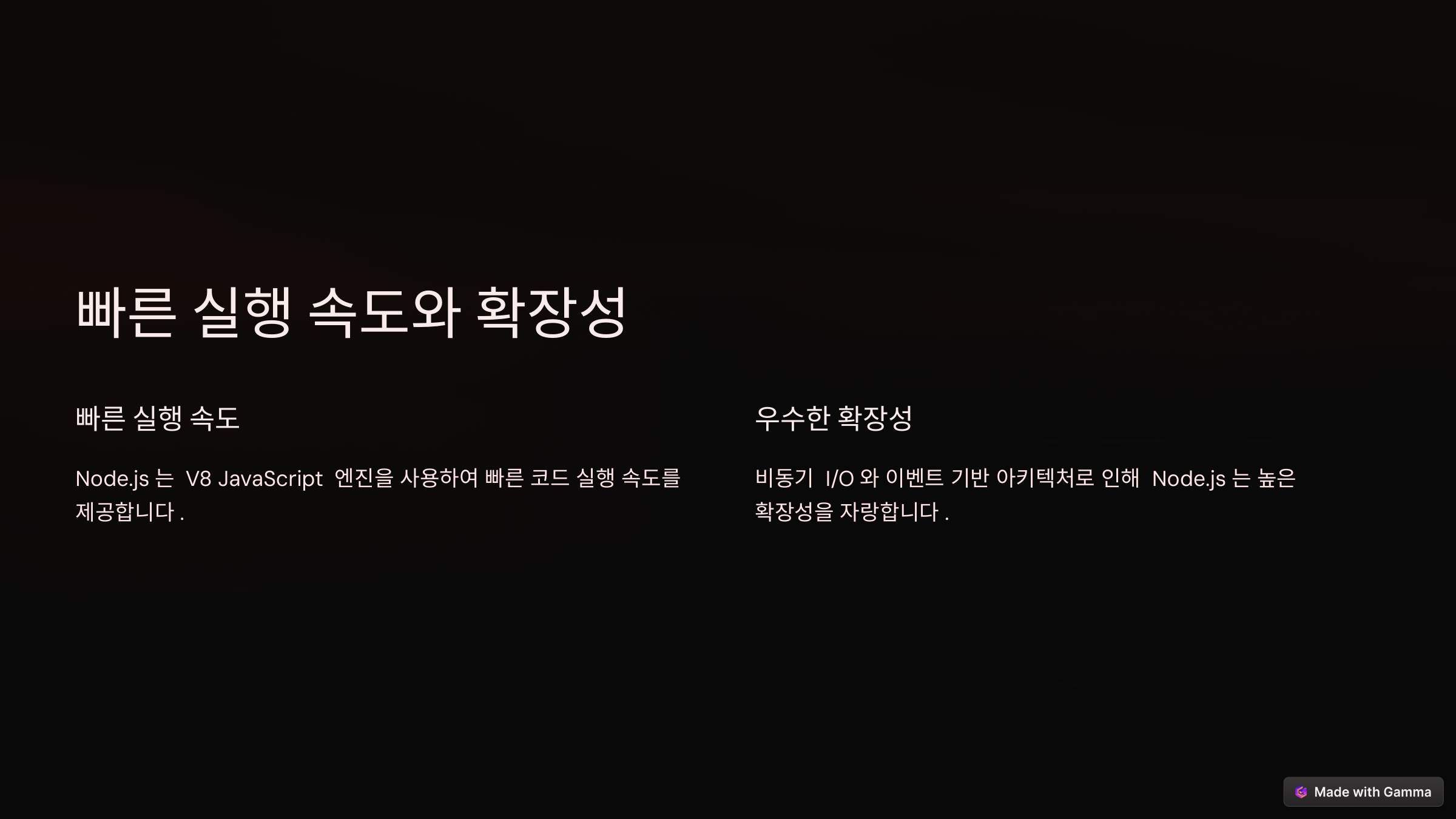

빠른 실행 속도와 확장성
빠른 실행 속도
우수한 확장성
Node.js는 V8 JavaScript 엔진을 사용하여 빠른 코드 실행 속도를 제공합니다.
비동기 I/O와 이벤트 기반 아키텍처로 인해 Node.js는 높은 확장성을 자랑합니다.